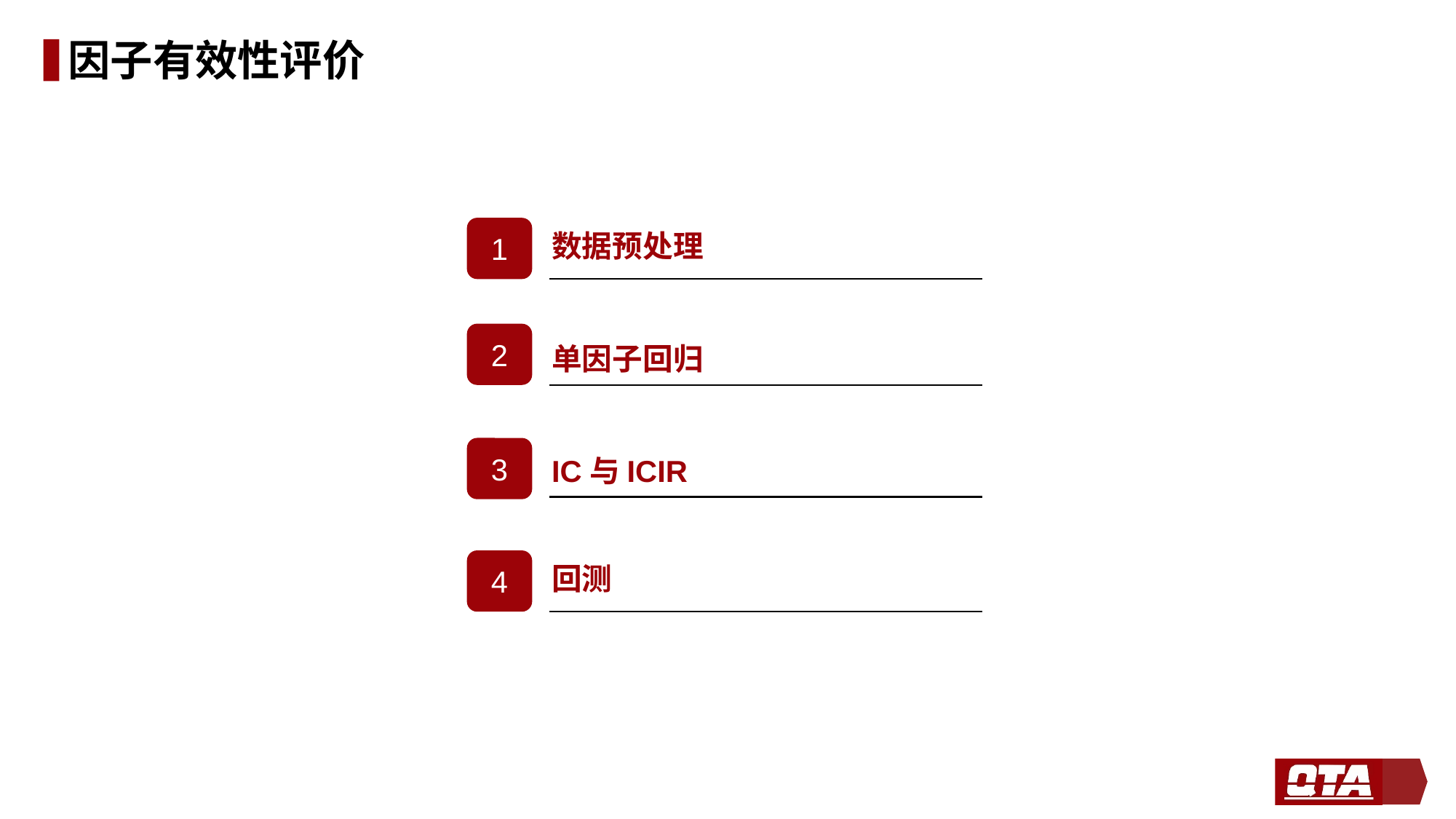

# 因子有效性评价
1
数据预处理
2
单因子回归
3
IC与ICIR
4
回测
16